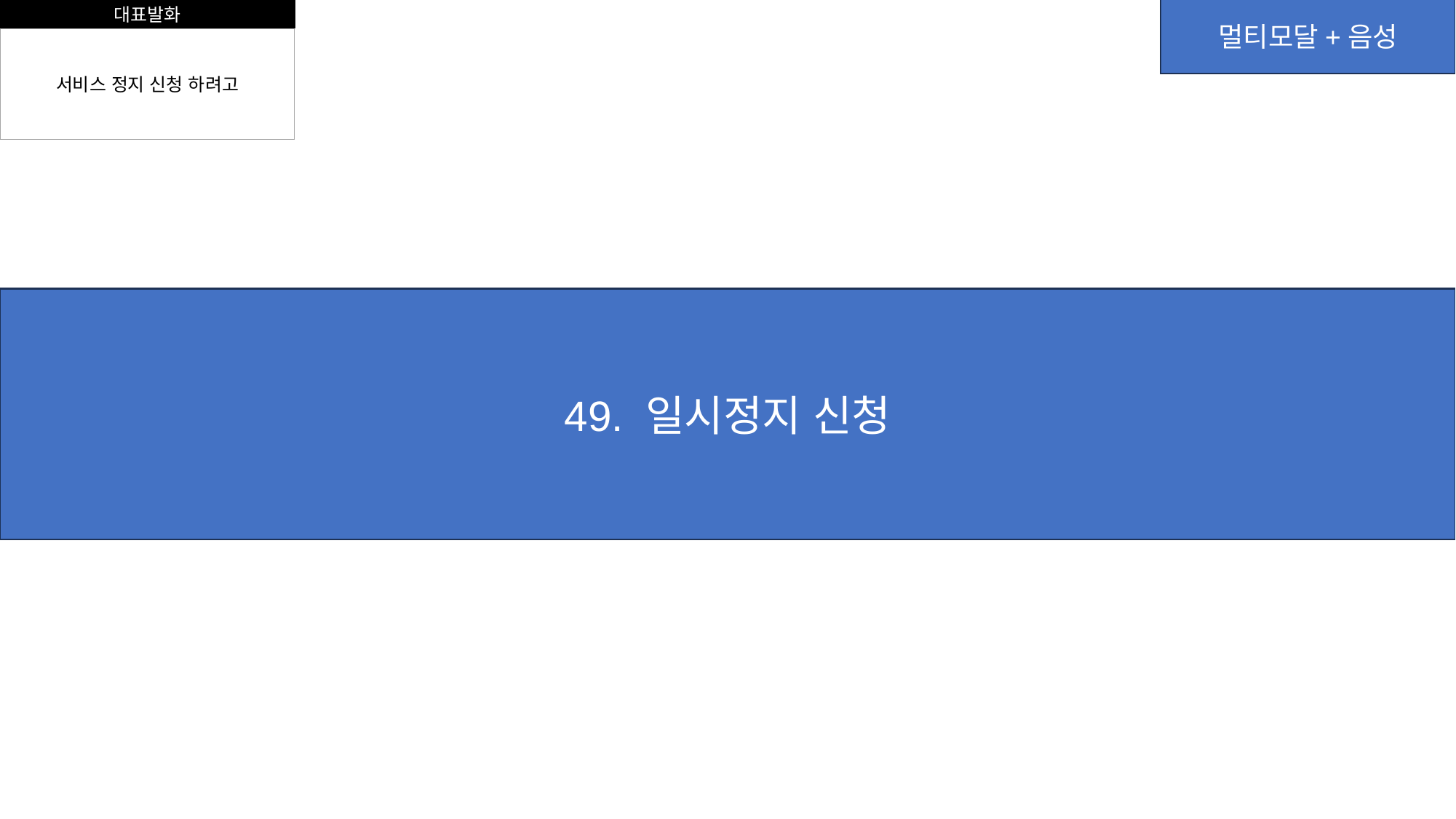

대표발화
멀티모달+음성
서비스 정지 신청 하려고
49. 일시정지 신청